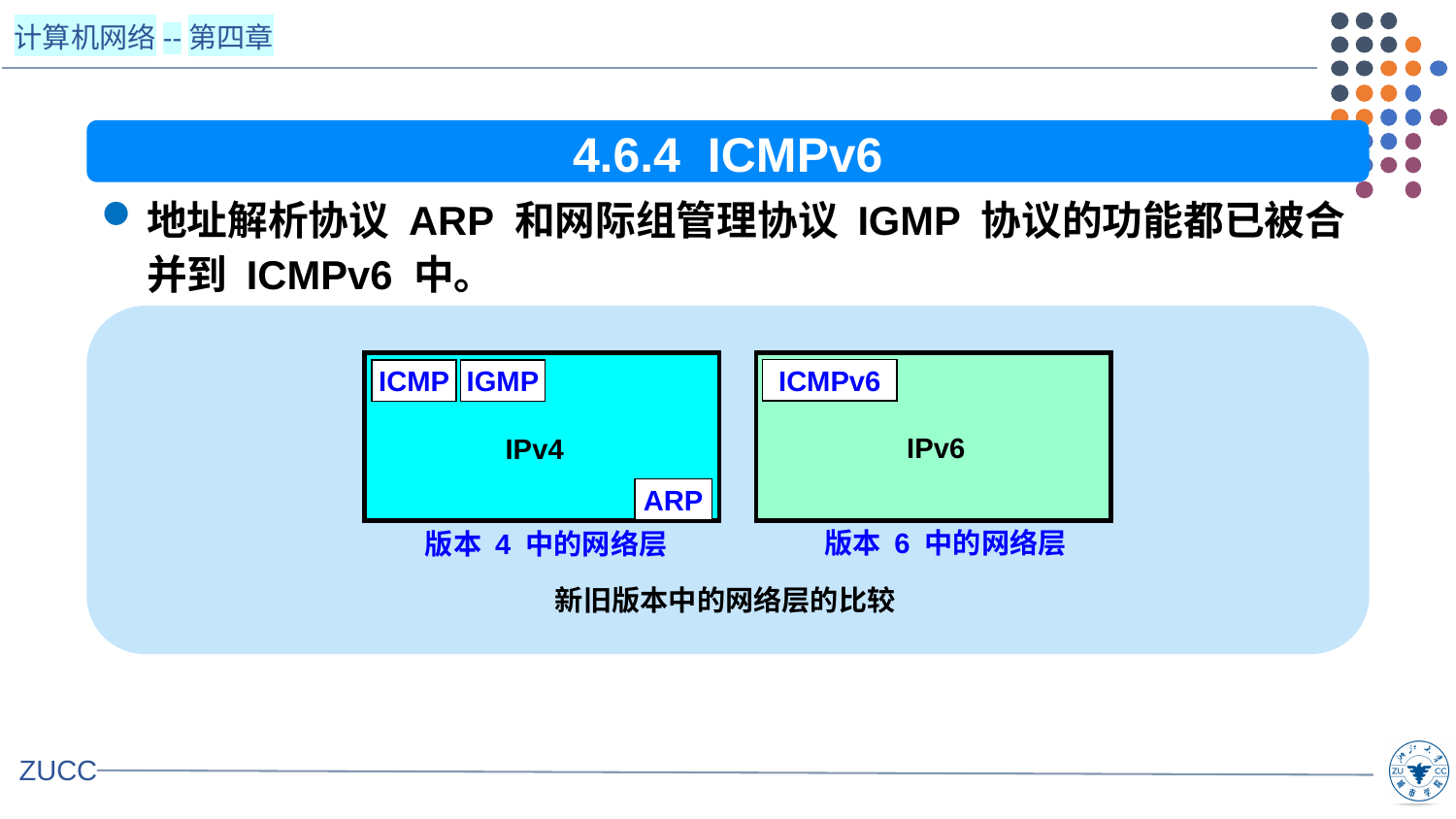

4.6.4  ICMPv6

地址解析协议 ARP 和网际组管理协议 IGMP 协议的功能都已被合并到 ICMPv6 中。

ICMPv6
ICMP
IGMP
IPv6
IPv4
ARP
版本 6 中的网络层
版本 4 中的网络层
新旧版本中的网络层的比较